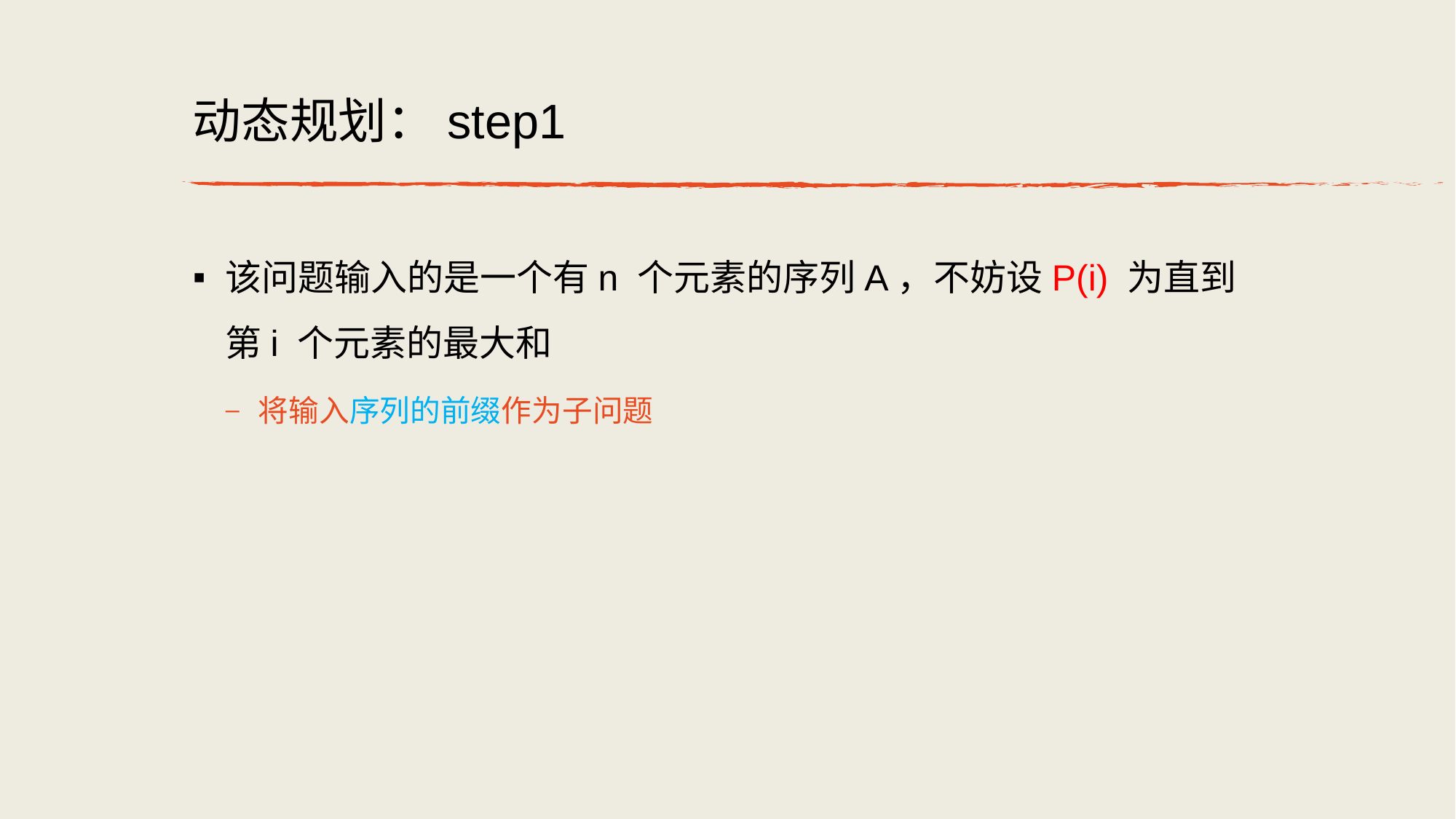

# 动态规划：step1
该问题输⼊的是⼀个有n 个元素的序列A，不妨设P(i) 为直到第i 个元素的最⼤和
将输⼊序列的前缀作为⼦问题